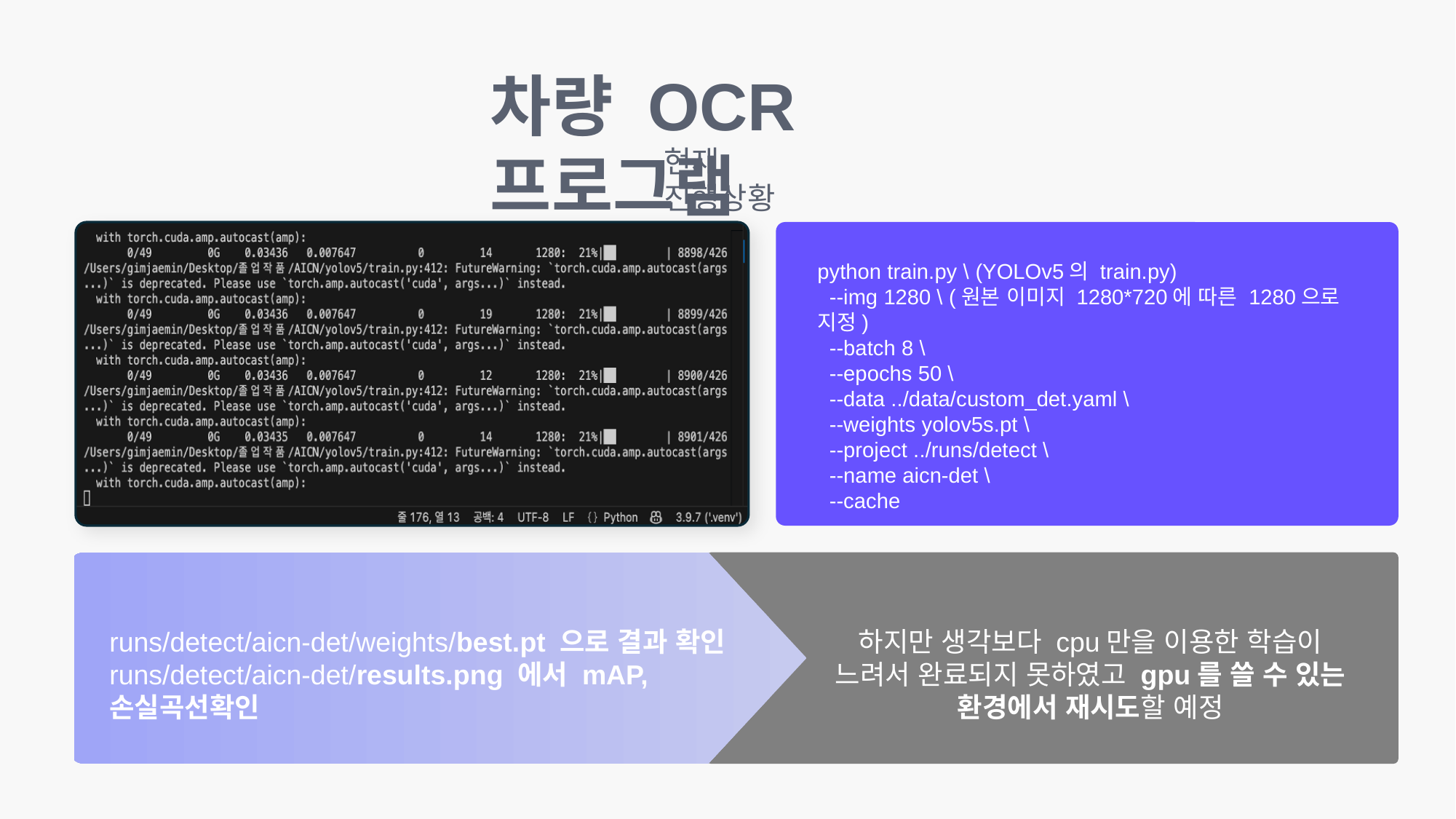

차량 OCR 프로그램
현재 진행상황

python train.py \ (YOLOv5의 train.py)
  --img 1280 \ (원본 이미지 1280*720에 따른 1280으로 지정)
  --batch 8 \
  --epochs 50 \
  --data ../data/custom_det.yaml \
  --weights yolov5s.pt \
  --project ../runs/detect \
  --name aicn-det \
  --cache

runs/detect/aicn-det/weights/best.pt 으로 결과 확인
runs/detect/aicn-det/results.png 에서 mAP, 손실곡선확인
하지만 생각보다 cpu만을 이용한 학습이 느려서 완료되지 못하였고 gpu를 쓸 수 있는 환경에서 재시도할 예정